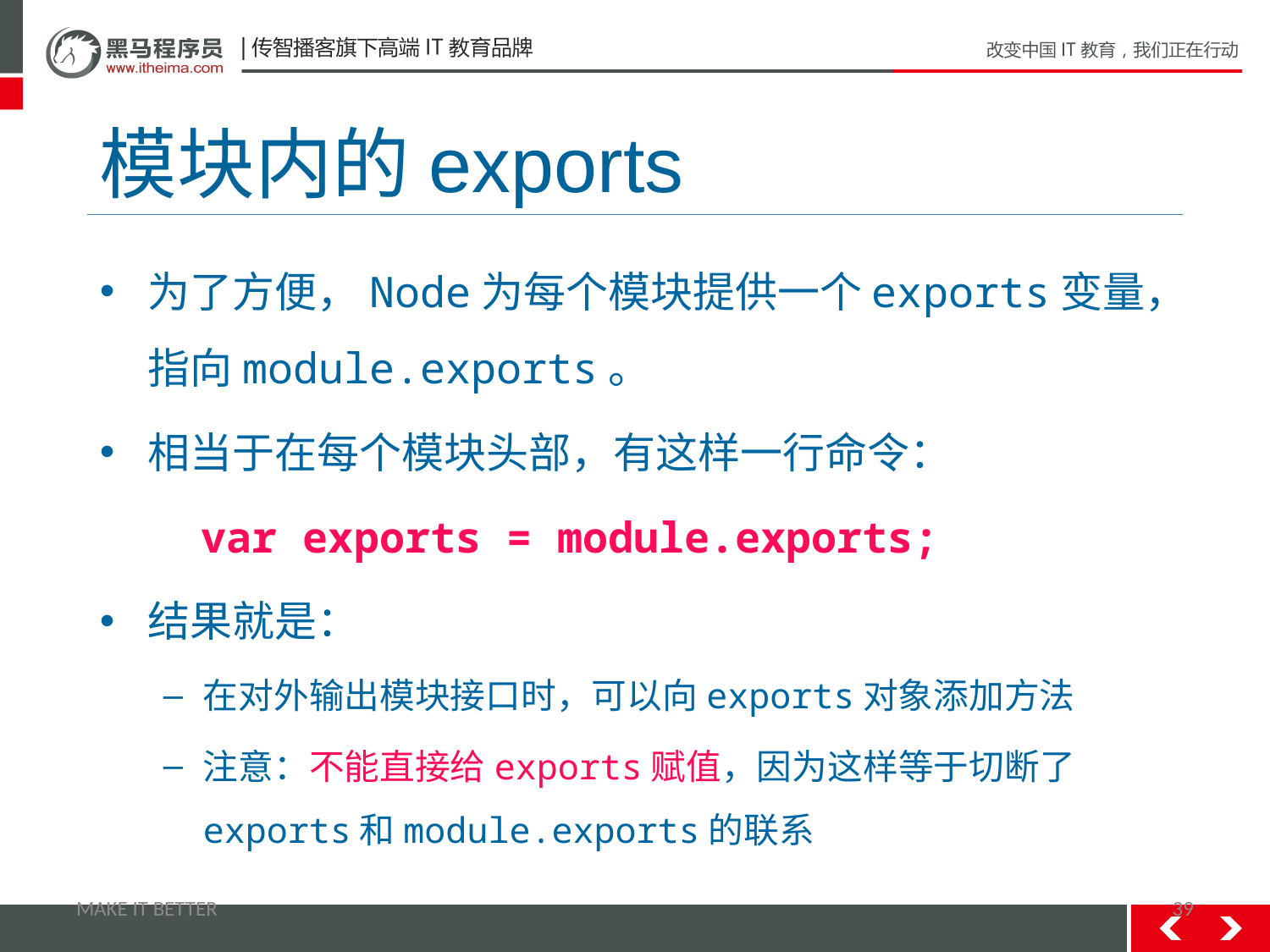

# 模块内的exports
为了方便，Node为每个模块提供一个exports变量，指向module.exports。
相当于在每个模块头部，有这样一行命令：
    var exports = module.exports;
结果就是：
在对外输出模块接口时，可以向exports对象添加方法
注意：不能直接给exports赋值，因为这样等于切断了exports和module.exports的联系
MAKE IT BETTER
39